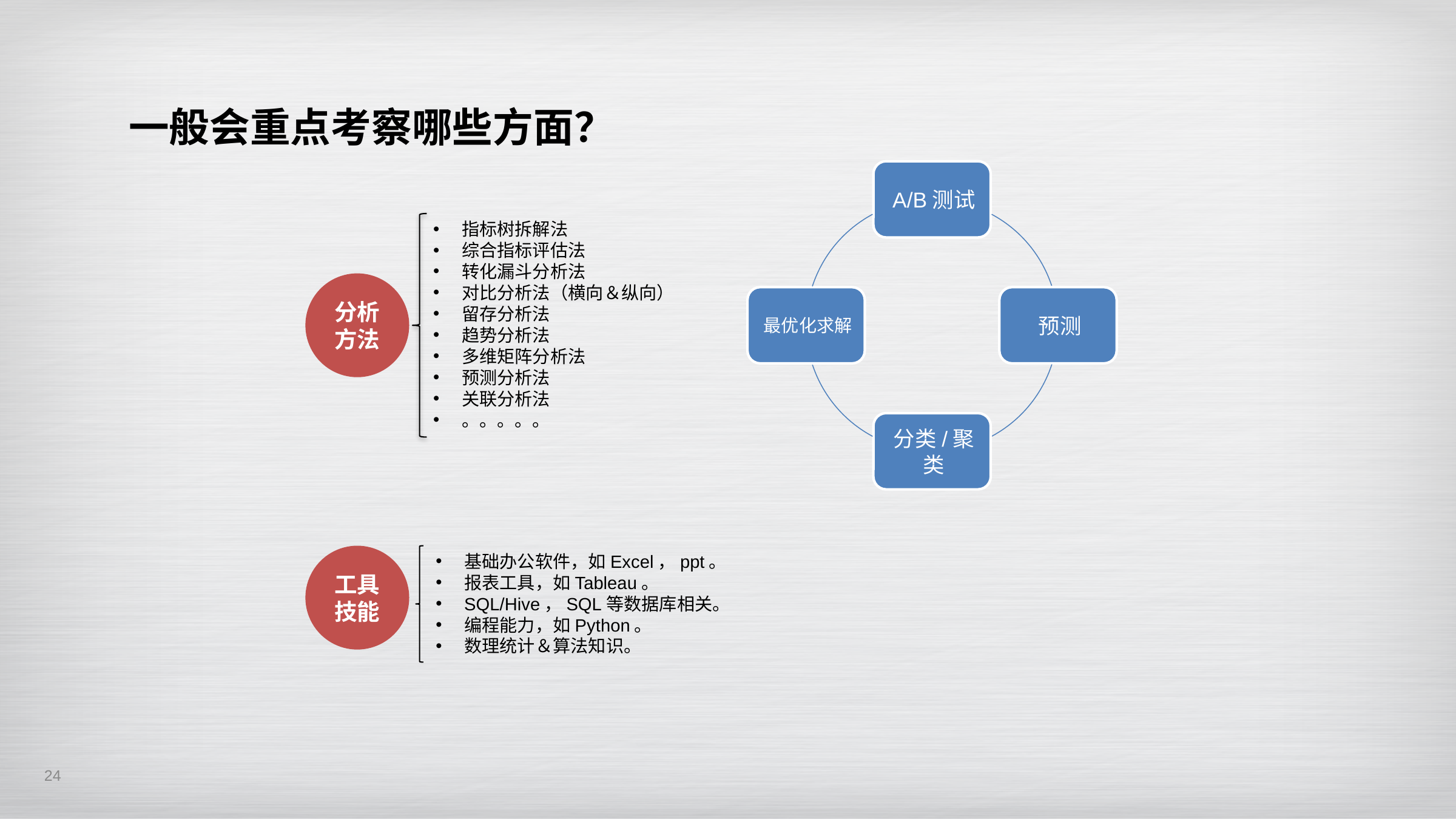

一般会重点考察哪些方面？
A/B测试
预测
分类/聚类
最优化求解

指标树拆解法
综合指标评估法
转化漏斗分析法
对比分析法（横向＆纵向）
留存分析法
趋势分析法
多维矩阵分析法
预测分析法
关联分析法
。。。。。
分析方法
工具技能

基础办公软件，如Excel，ppt。
报表工具，如Tableau。
SQL/Hive，SQL等数据库相关。
编程能力，如Python。
数理统计＆算法知识。